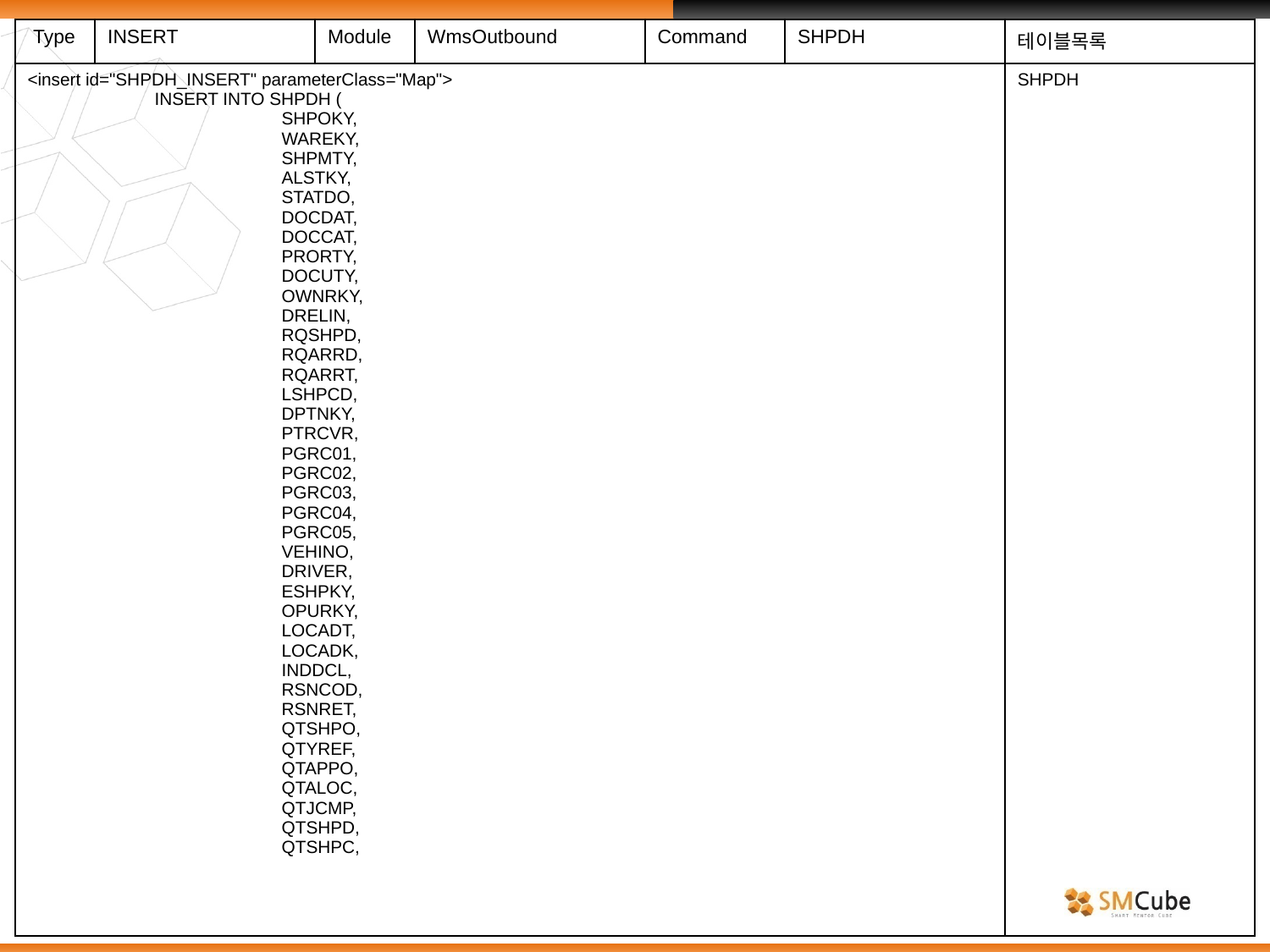

| Type | INSERT | Module | WmsOutbound | Command | SHPDH | 테이블목록 |
| --- | --- | --- | --- | --- | --- | --- |
| <insert id="SHPDH\_INSERT" parameterClass="Map"> INSERT INTO SHPDH ( SHPOKY, WAREKY, SHPMTY, ALSTKY, STATDO, DOCDAT, DOCCAT, PRORTY, DOCUTY, OWNRKY, DRELIN, RQSHPD, RQARRD, RQARRT, LSHPCD, DPTNKY, PTRCVR, PGRC01, PGRC02, PGRC03, PGRC04, PGRC05, VEHINO, DRIVER, ESHPKY, OPURKY, LOCADT, LOCADK, INDDCL, RSNCOD, RSNRET, QTSHPO, QTYREF, QTAPPO, QTALOC, QTJCMP, QTSHPD, QTSHPC, |  |  |  |  |  | SHPDH |